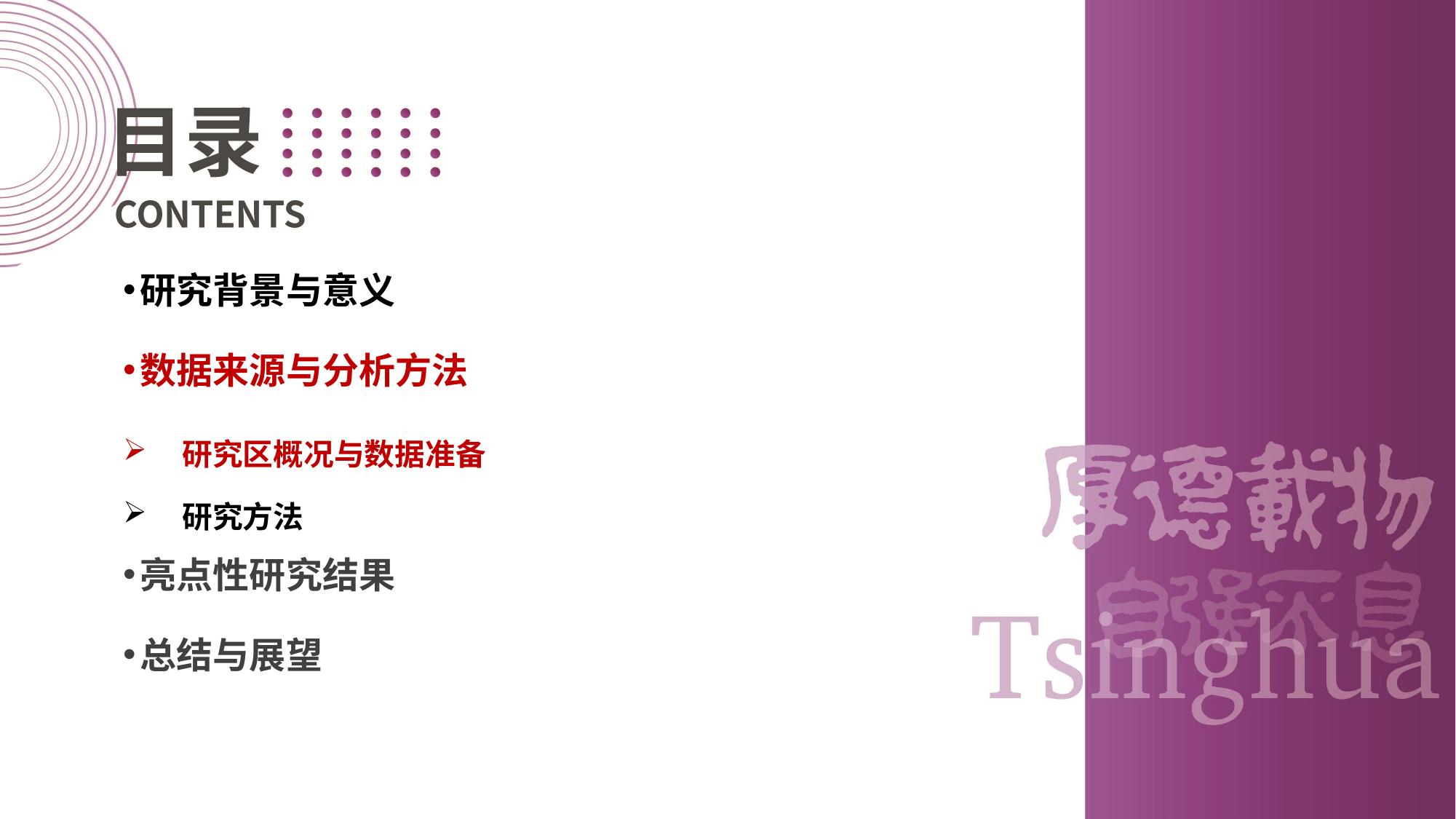

研究背景与意义
数据来源与分析方法
    研究区概况与数据准备
    研究方法
亮点性研究结果
总结与展望
14